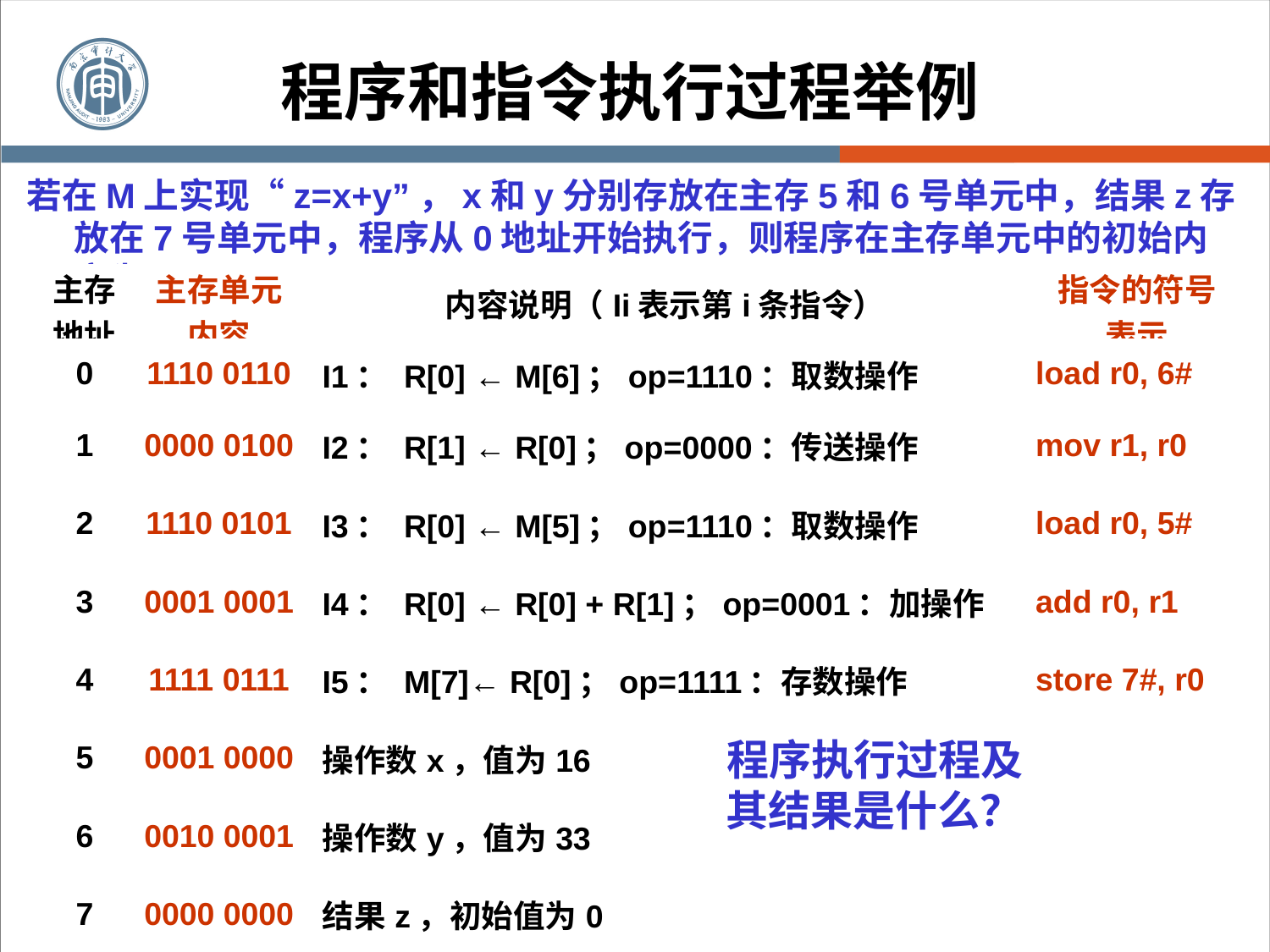

程序和指令执行过程举例
#
若在M上实现“z=x+y”，x和y分别存放在主存5和6号单元中，结果z存放在7号单元中，程序从0地址开始执行，则程序在主存单元中的初始内容为：

| 主存地址 | 主存单元 内容 | 内容说明（Ii表示第i条指令） | 指令的符号 表示 |
| --- | --- | --- | --- |
| 0 | 1110 0110 | I1： R[0] ← M[6]；op=1110：取数操作 | load r0, 6# |
| 1 | 0000 0100 | I2： R[1] ← R[0]；op=0000：传送操作 | mov r1, r0 |
| 2 | 1110 0101 | I3： R[0] ← M[5]；op=1110：取数操作 | load r0, 5# |
| 3 | 0001 0001 | I4： R[0] ← R[0] + R[1]；op=0001：加操作 | add r0, r1 |
| 4 | 1111 0111 | I5： M[7]← R[0]；op=1111：存数操作 | store 7#, r0 |
| 5 | 0001 0000 | 操作数x，值为16 |  |
| 6 | 0010 0001 | 操作数y，值为33 |  |
| 7 | 0000 0000 | 结果z，初始值为0 |  |
    程序执行过程及其结果是什么？